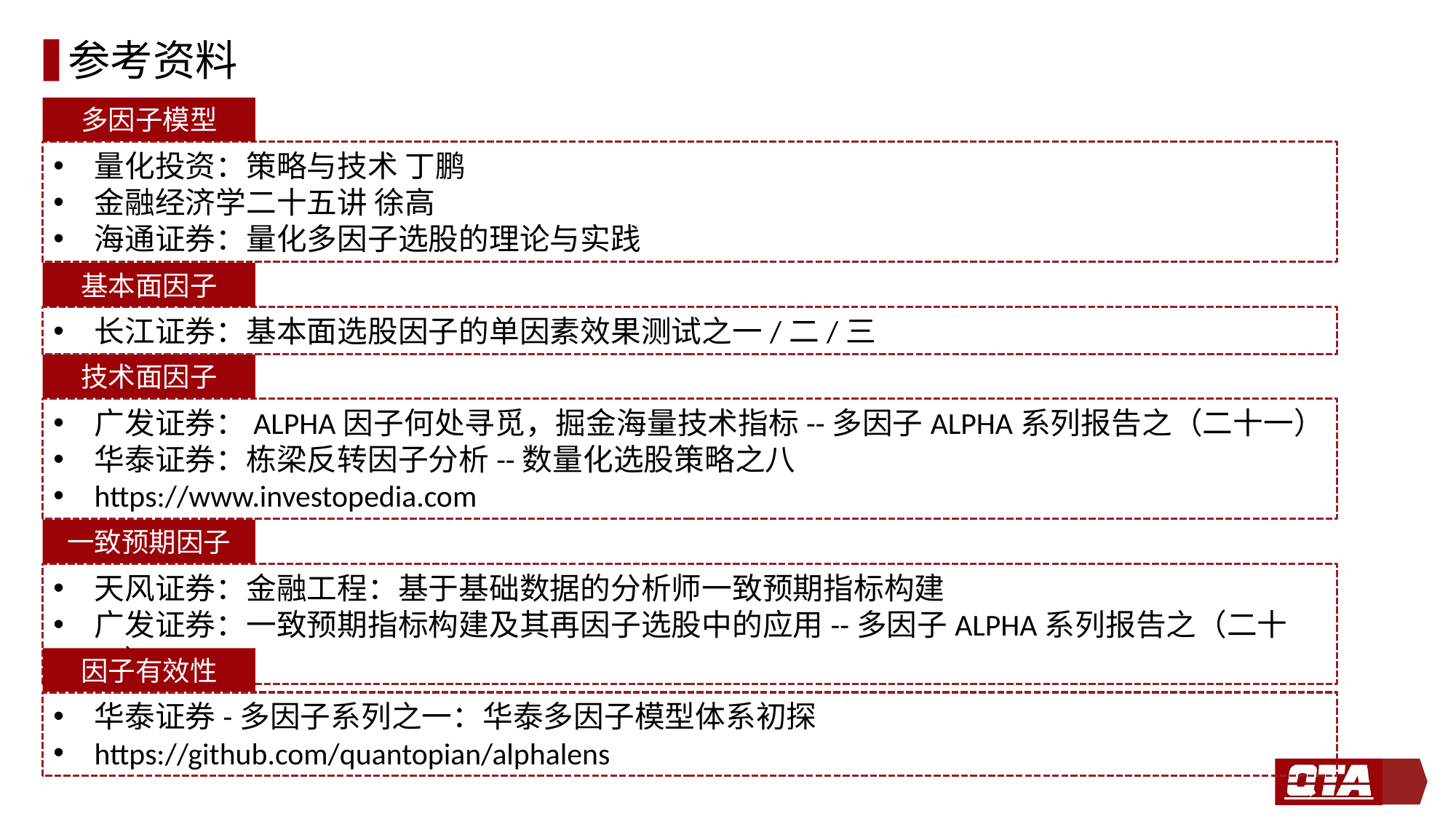

# 参考资料
多因子模型
量化投资：策略与技术 丁鹏
金融经济学二十五讲 徐高
海通证券：量化多因子选股的理论与实践
基本面因子
长江证券：基本面选股因子的单因素效果测试之一/二/三
技术面因子
广发证券：ALPHA因子何处寻觅，掘金海量技术指标--多因子ALPHA系列报告之（二十一）
华泰证券：栋梁反转因子分析--数量化选股策略之八
https://www.investopedia.com
一致预期因子
天风证券：金融工程：基于基础数据的分析师一致预期指标构建
广发证券：一致预期指标构建及其再因子选股中的应用--多因子ALPHA系列报告之（二十二）
因子有效性
华泰证券-多因子系列之一：华泰多因子模型体系初探
https://github.com/quantopian/alphalens
53